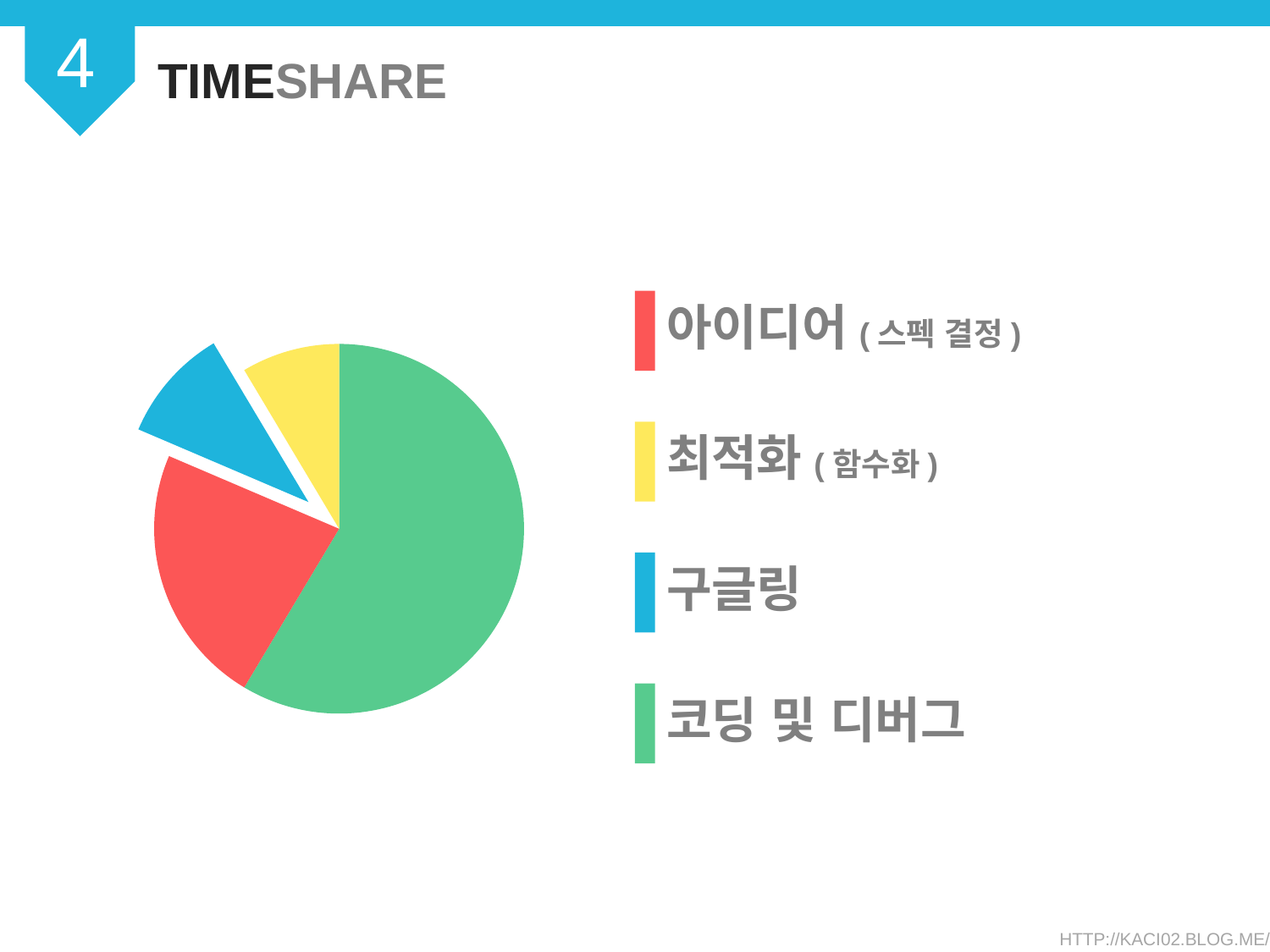

4

TIMESHARE
아이디어(스펙 결정)

### Chart

| Category | 판매 |
|---|---|
| 1분기 | 8.2 |
| 2분기 | 3.2 |
| 3분기 | 1.4 |
| 4분기 | 1.2 |
최적화(함수화)

구글링

코딩 및 디버그

HTTP://KACI02.BLOG.ME/